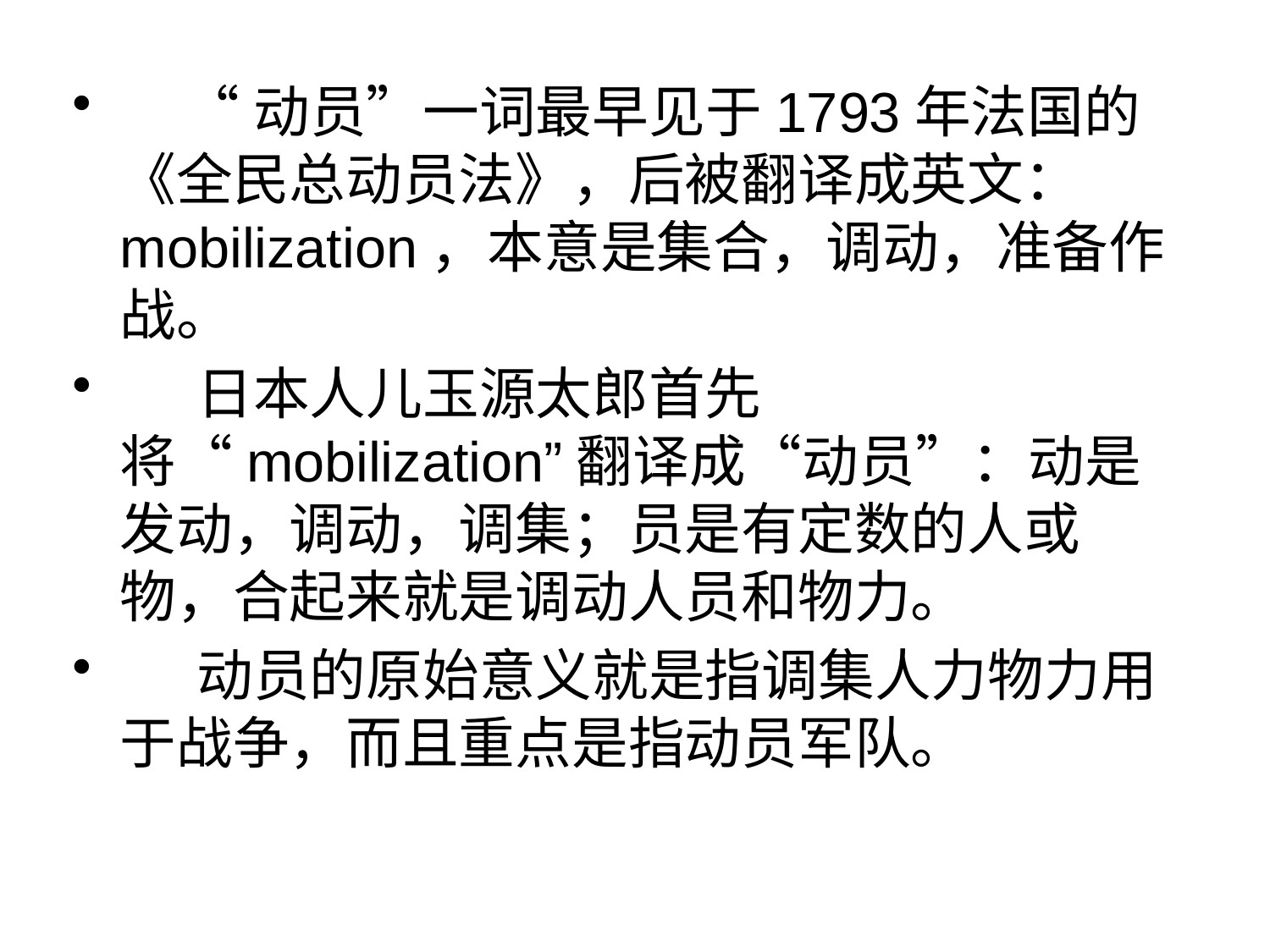

“动员”一词最早见于1793年法国的《全民总动员法》，后被翻译成英文：mobilization，本意是集合，调动，准备作战。
     日本人儿玉源太郎首先将“mobilization”翻译成“动员”：动是发动，调动，调集；员是有定数的人或物，合起来就是调动人员和物力。
     动员的原始意义就是指调集人力物力用于战争，而且重点是指动员军队。